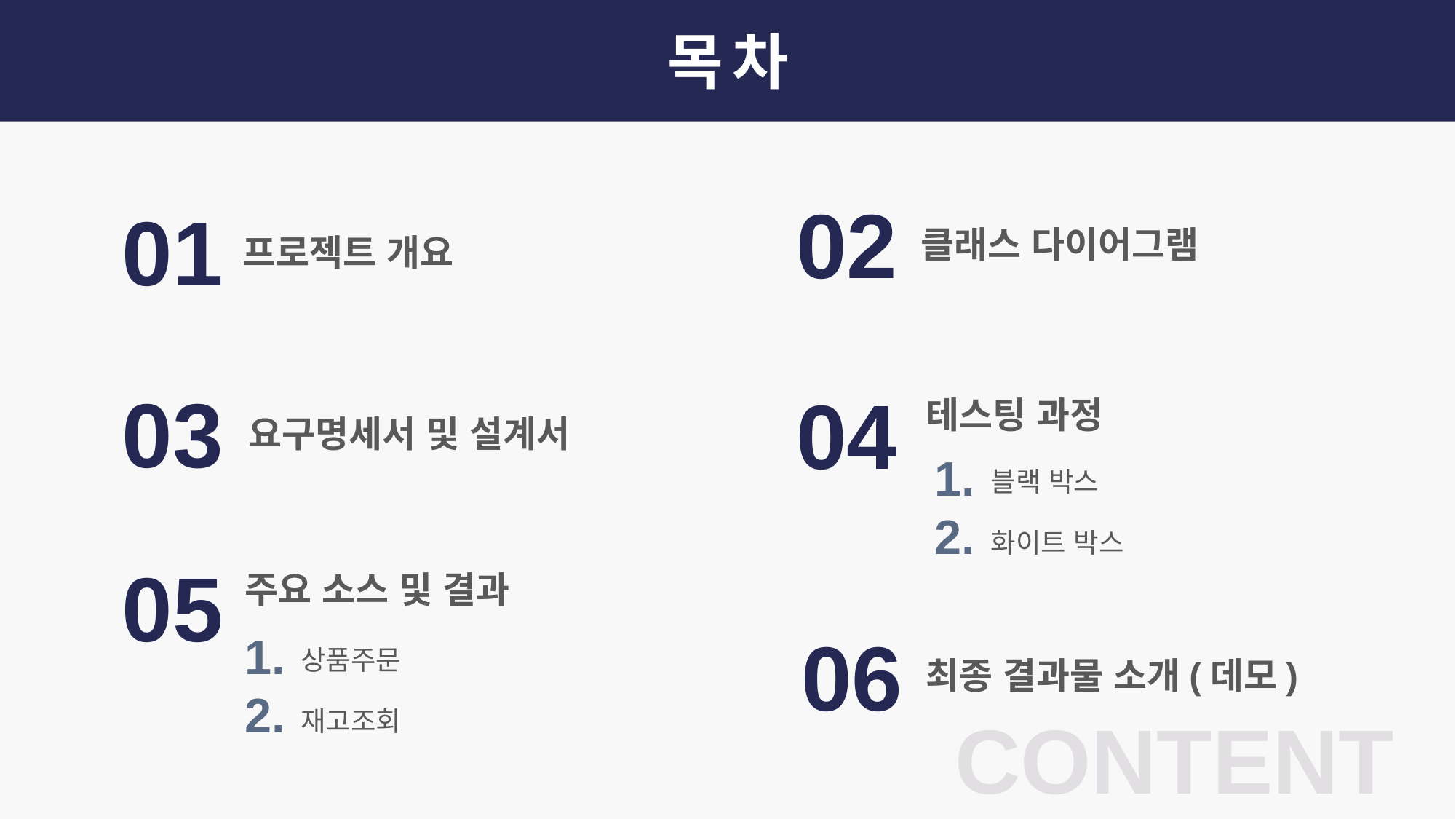

목차
02
클래스 다이어그램
01
프로젝트 개요
03
요구명세서 및 설계서
04
테스팅 과정
1.
2.
블랙 박스
화이트 박스
05
주요 소스 및 결과
1.
2.
상품주문
재고조회
06
최종 결과물 소개(데모)
CONTENTS